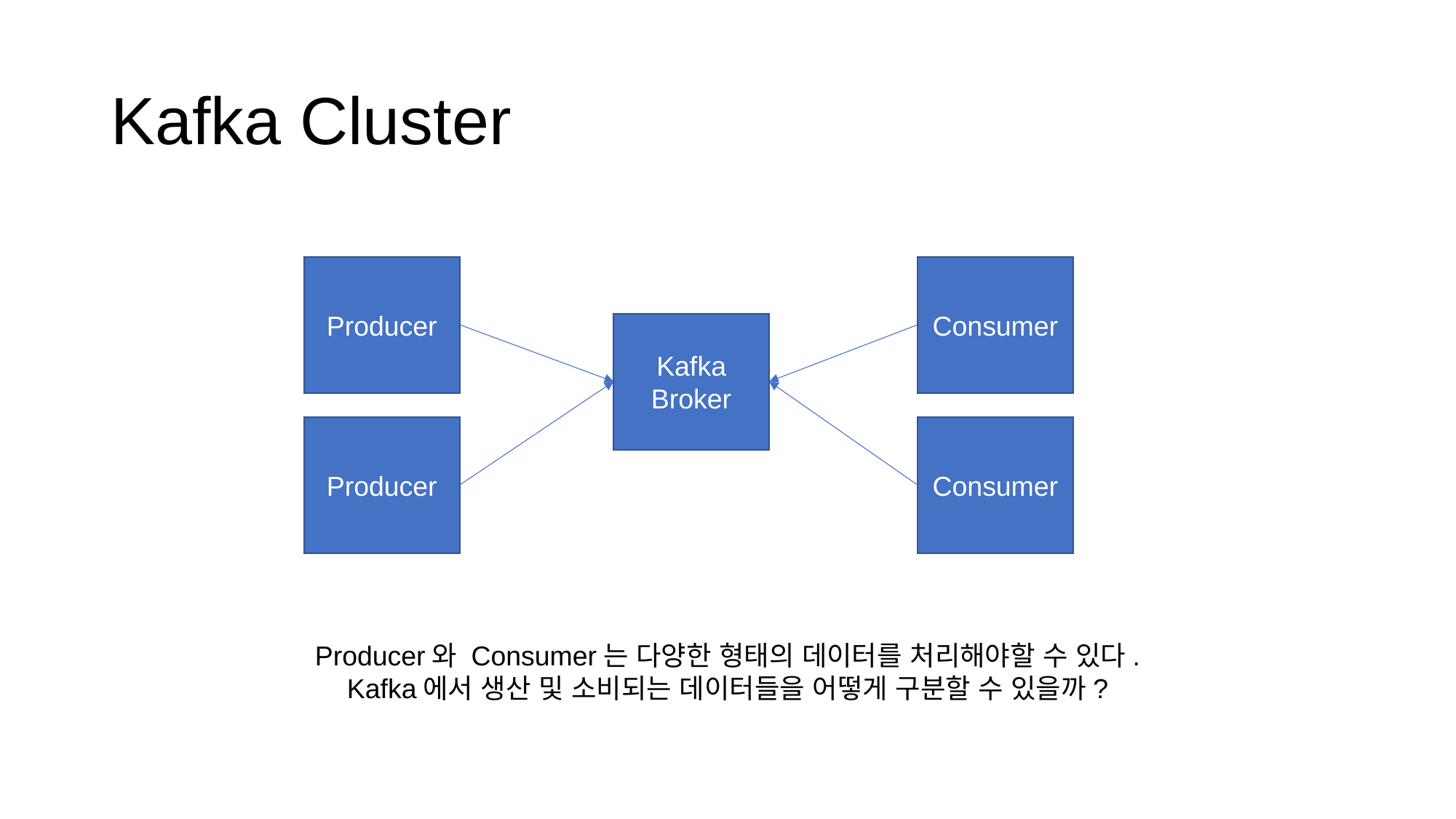

# Kafka Cluster
Producer
Consumer
Kafka
Broker
Producer
Consumer
Producer와 Consumer는 다양한 형태의 데이터를 처리해야할 수 있다.
Kafka에서 생산 및 소비되는 데이터들을 어떻게 구분할 수 있을까?